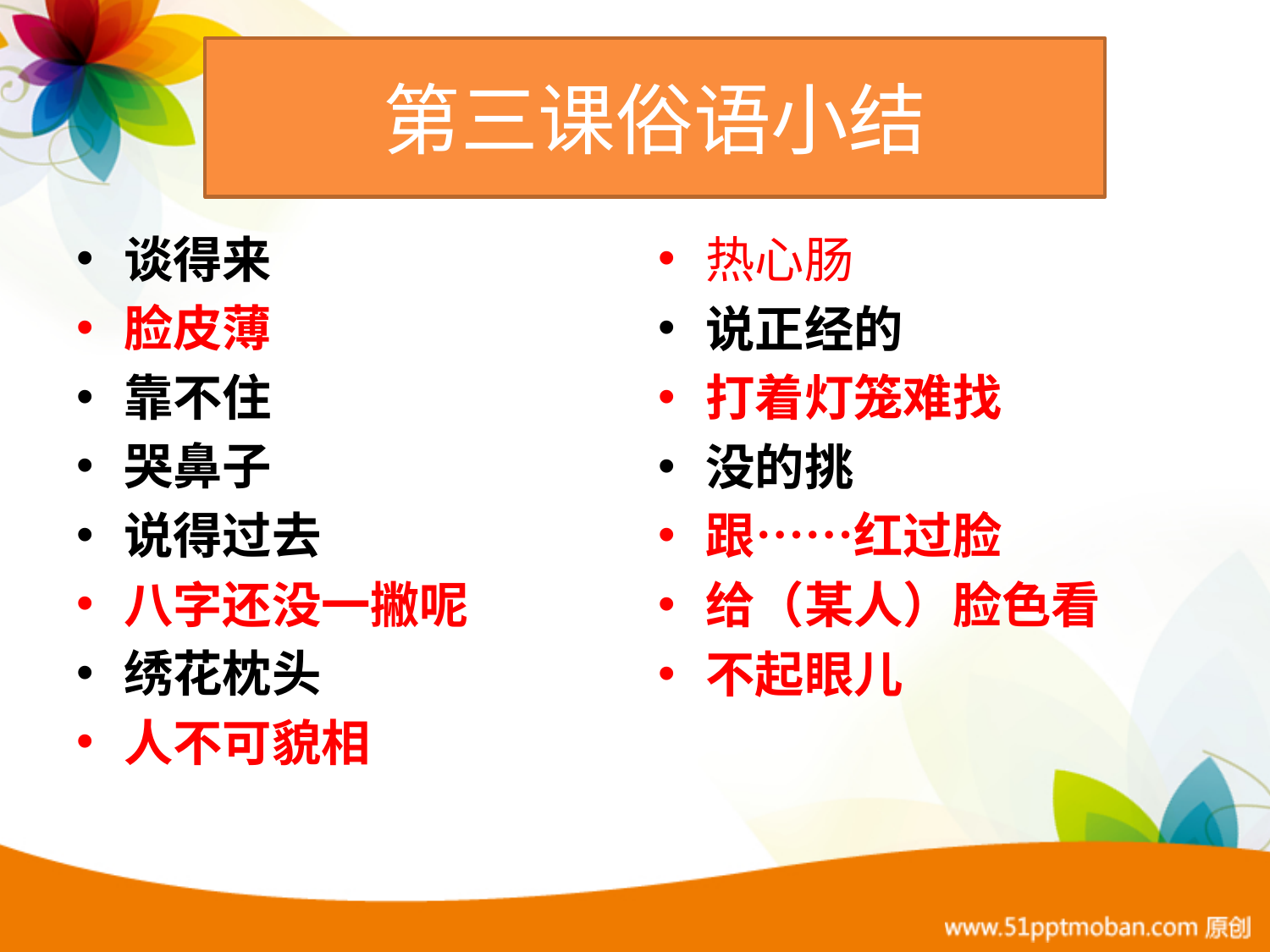

# 第三课俗语小结
谈得来
脸皮薄
靠不住
哭鼻子
说得过去
八字还没一撇呢
绣花枕头
人不可貌相

热心肠
说正经的
打着灯笼难找
没的挑
跟……红过脸
给（某人）脸色看
不起眼儿